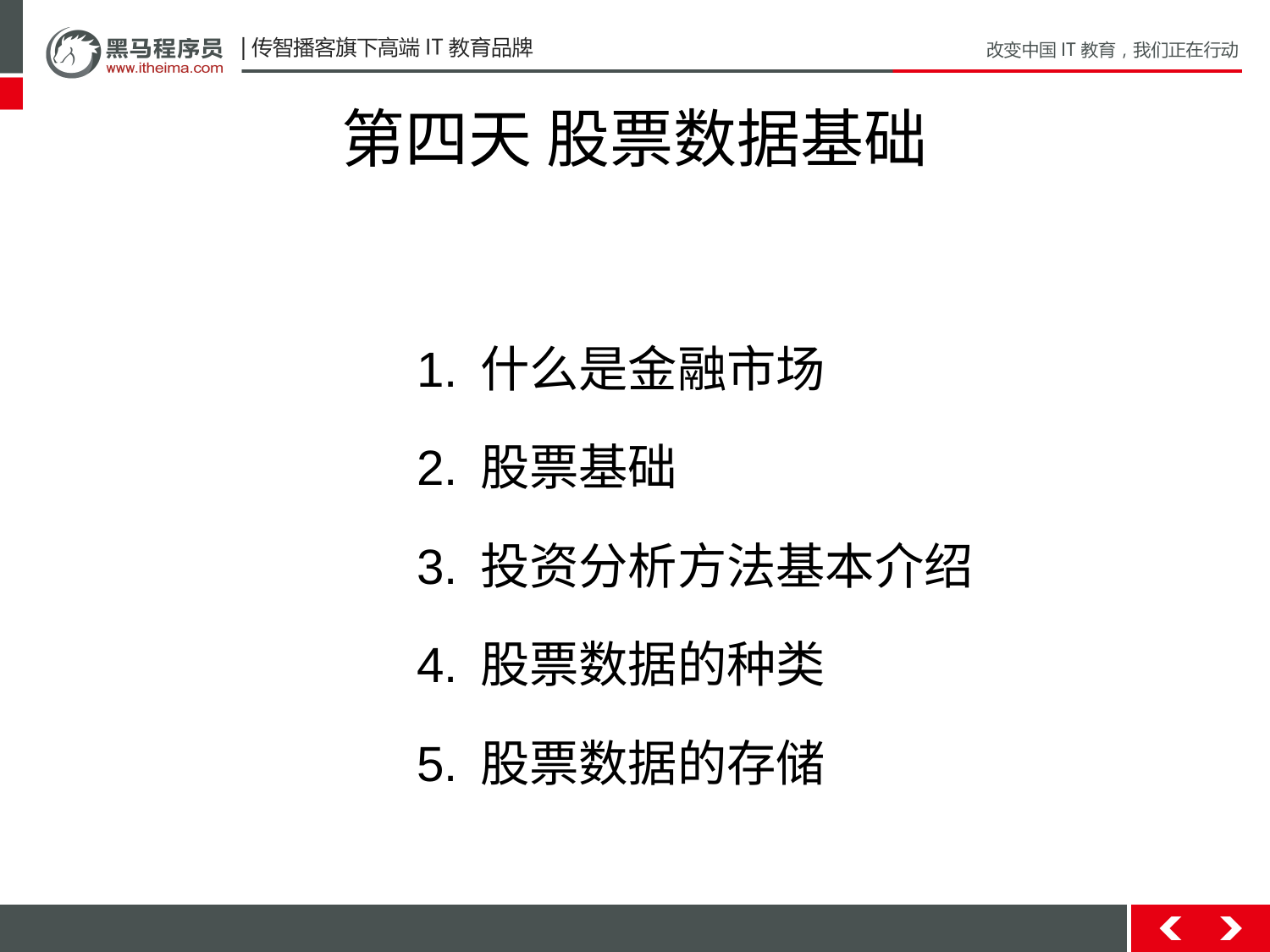

# 第四天 股票数据基础
什么是金融市场
股票基础
投资分析方法基本介绍
股票数据的种类
股票数据的存储